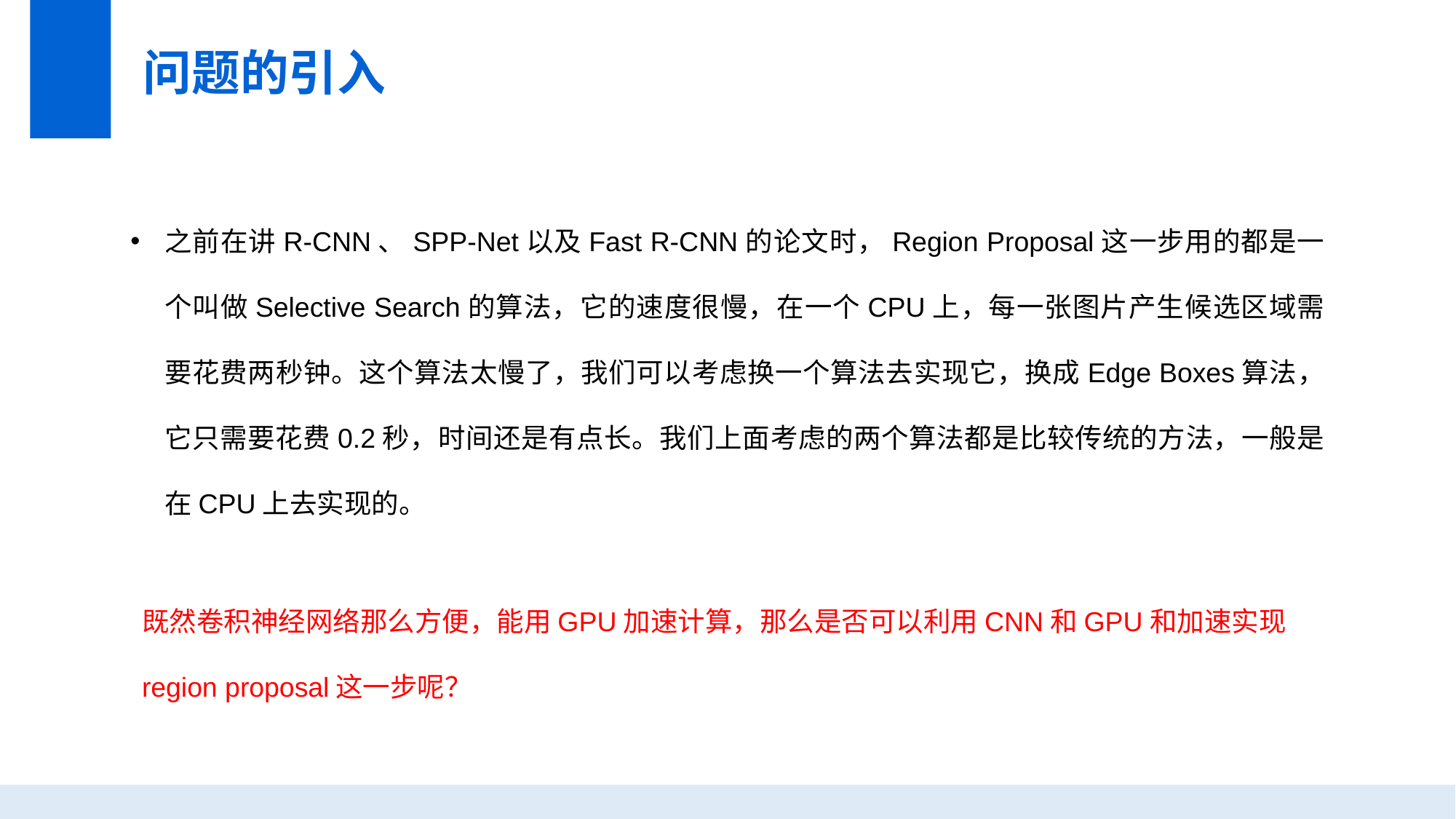

问题的引入
之前在讲R-CNN、SPP-Net以及Fast R-CNN的论文时，Region Proposal这一步用的都是一个叫做Selective Search的算法，它的速度很慢，在一个CPU上，每一张图片产生候选区域需要花费两秒钟。这个算法太慢了，我们可以考虑换一个算法去实现它，换成Edge Boxes算法，它只需要花费0.2秒，时间还是有点长。我们上面考虑的两个算法都是比较传统的方法，一般是在CPU上去实现的。
既然卷积神经网络那么方便，能用GPU加速计算，那么是否可以利用CNN和GPU和加速实现region proposal这一步呢？